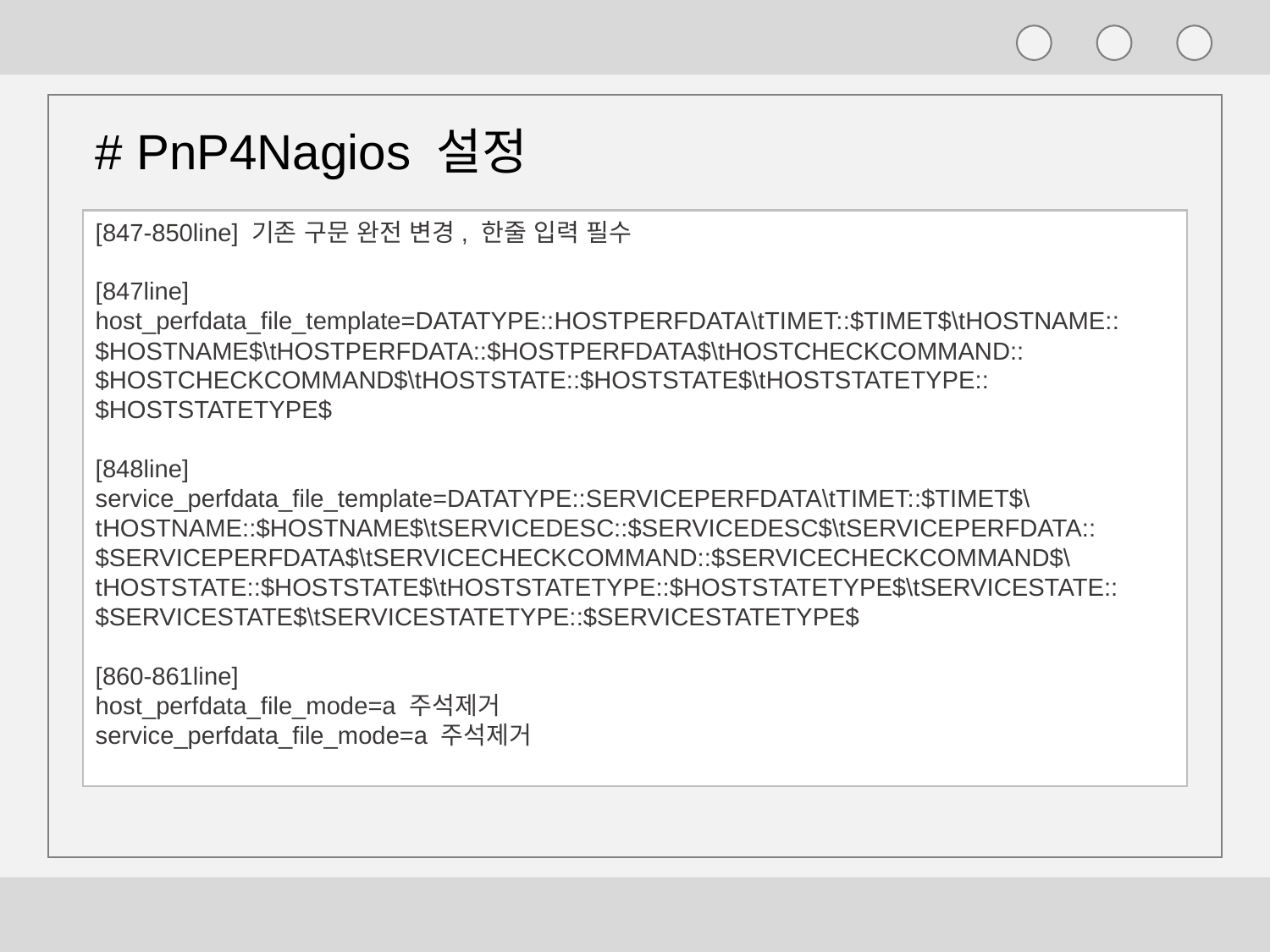

# PnP4Nagios 설정
[847-850line] 기존 구문 완전 변경, 한줄 입력 필수

[847line]
host_perfdata_file_template=DATATYPE::HOSTPERFDATA\tTIMET::$TIMET$\tHOSTNAME::$HOSTNAME$\tHOSTPERFDATA::$HOSTPERFDATA$\tHOSTCHECKCOMMAND::$HOSTCHECKCOMMAND$\tHOSTSTATE::$HOSTSTATE$\tHOSTSTATETYPE::$HOSTSTATETYPE$

[848line]
service_perfdata_file_template=DATATYPE::SERVICEPERFDATA\tTIMET::$TIMET$\tHOSTNAME::$HOSTNAME$\tSERVICEDESC::$SERVICEDESC$\tSERVICEPERFDATA::$SERVICEPERFDATA$\tSERVICECHECKCOMMAND::$SERVICECHECKCOMMAND$\tHOSTSTATE::$HOSTSTATE$\tHOSTSTATETYPE::$HOSTSTATETYPE$\tSERVICESTATE::$SERVICESTATE$\tSERVICESTATETYPE::$SERVICESTATETYPE$

[860-861line]
host_perfdata_file_mode=a 주석제거
service_perfdata_file_mode=a 주석제거